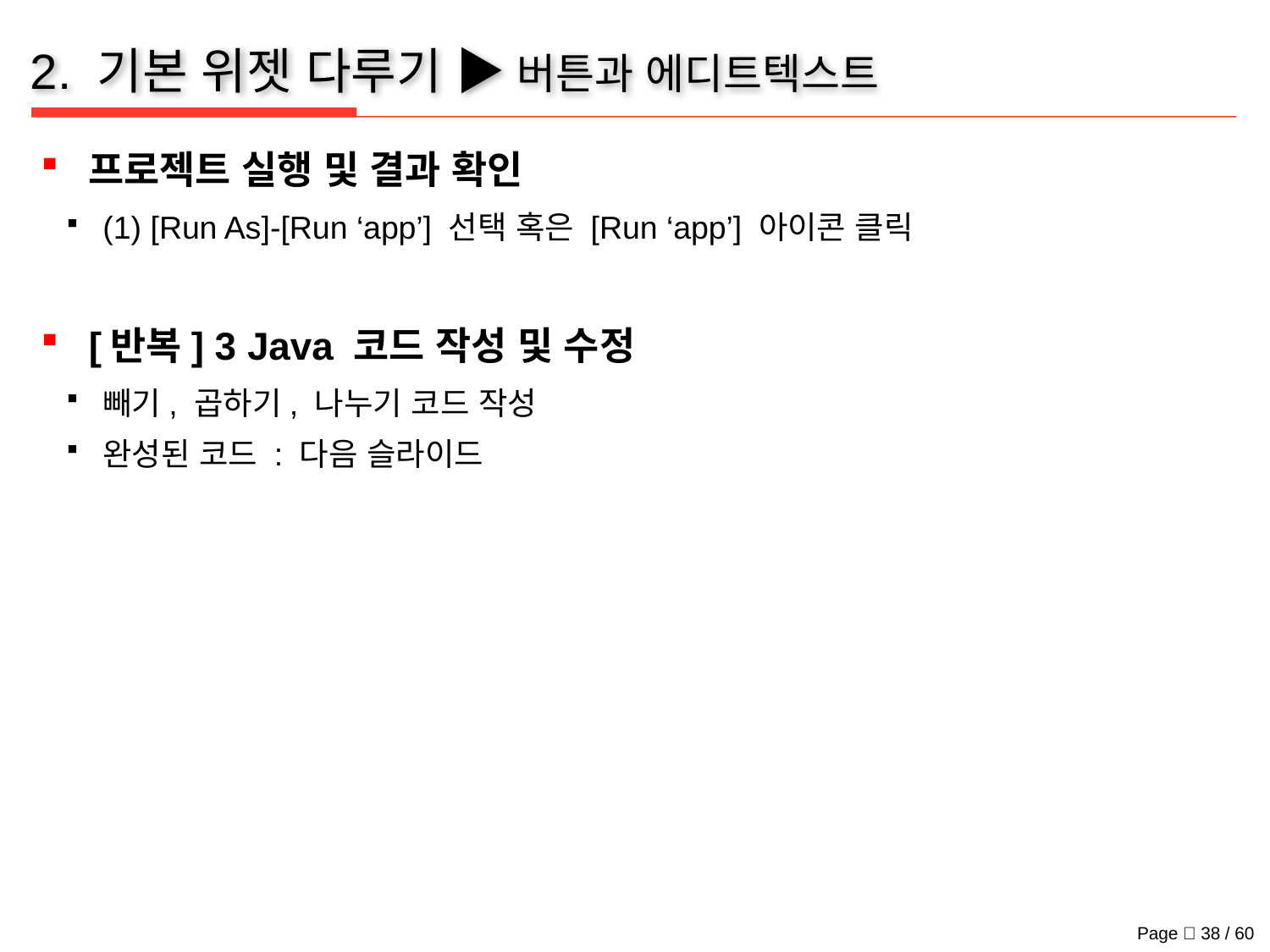

# 2. 기본 위젯 다루기 ▶ 버튼과 에디트텍스트
프로젝트 실행 및 결과 확인
(1) [Run As]-[Run ‘app’] 선택 혹은 [Run ‘app’] 아이콘 클릭

[반복] 3 Java 코드 작성 및 수정
빼기, 곱하기, 나누기 코드 작성
완성된 코드 : 다음 슬라이드